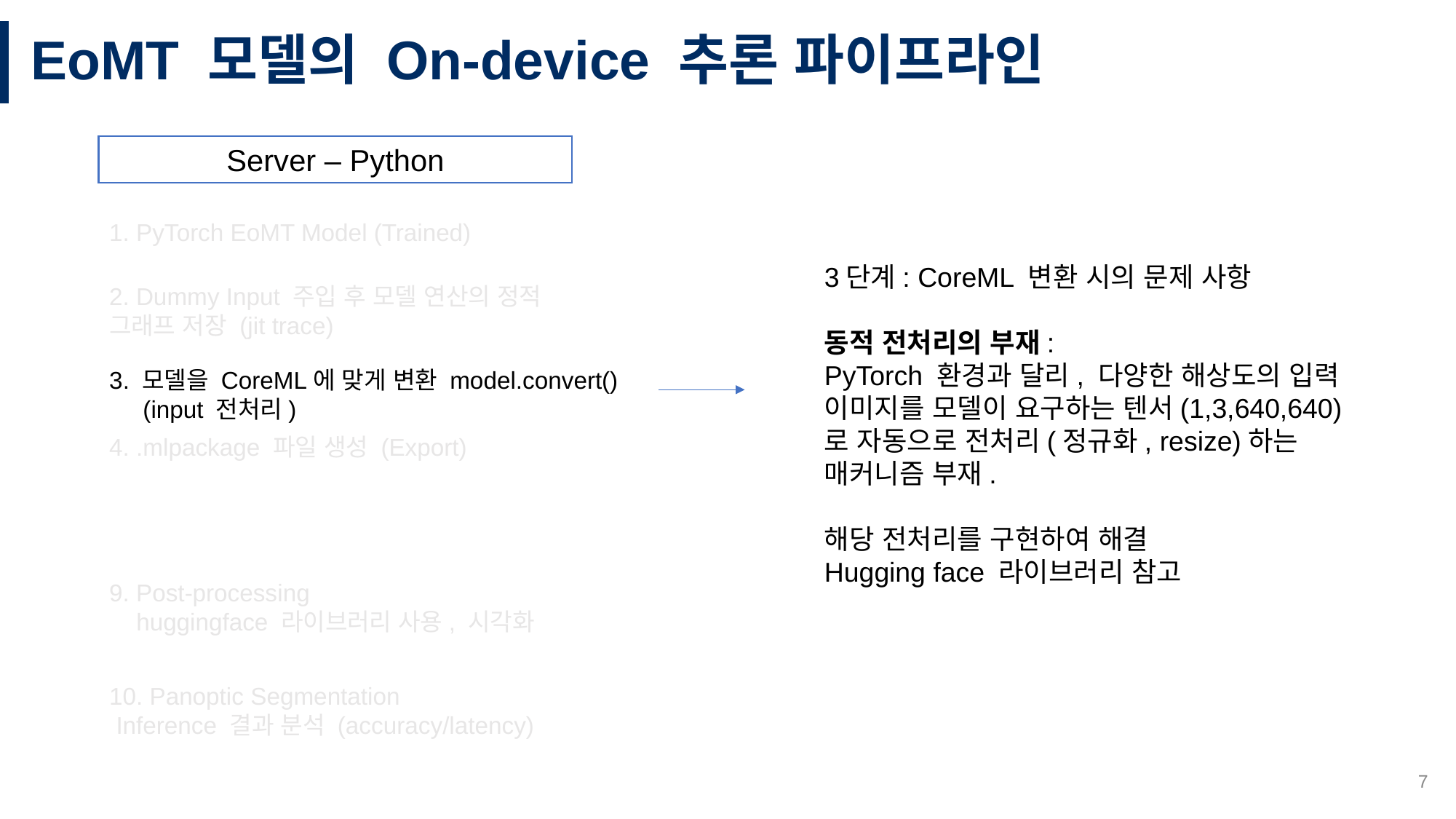

# EoMT 모델의 On-device 추론 파이프라인
Server – Python
1. PyTorch EoMT Model (Trained)
3단계: CoreML 변환 시의 문제 사항

동적 전처리의 부재:
PyTorch 환경과 달리, 다양한 해상도의 입력 이미지를 모델이 요구하는 텐서(1,3,640,640)로 자동으로 전처리(정규화, resize)하는 매커니즘 부재.

해당 전처리를 구현하여 해결
Hugging face 라이브러리 참고
2. Dummy Input 주입 후 모델 연산의 정적 그래프 저장 (jit trace)
3. 모델을 CoreML에 맞게 변환 model.convert()
     (input 전처리)
4. .mlpackage 파일 생성 (Export)
9. Post-processing
    huggingface 라이브러리 사용, 시각화
10. Panoptic Segmentation
 Inference 결과 분석 (accuracy/latency)
7